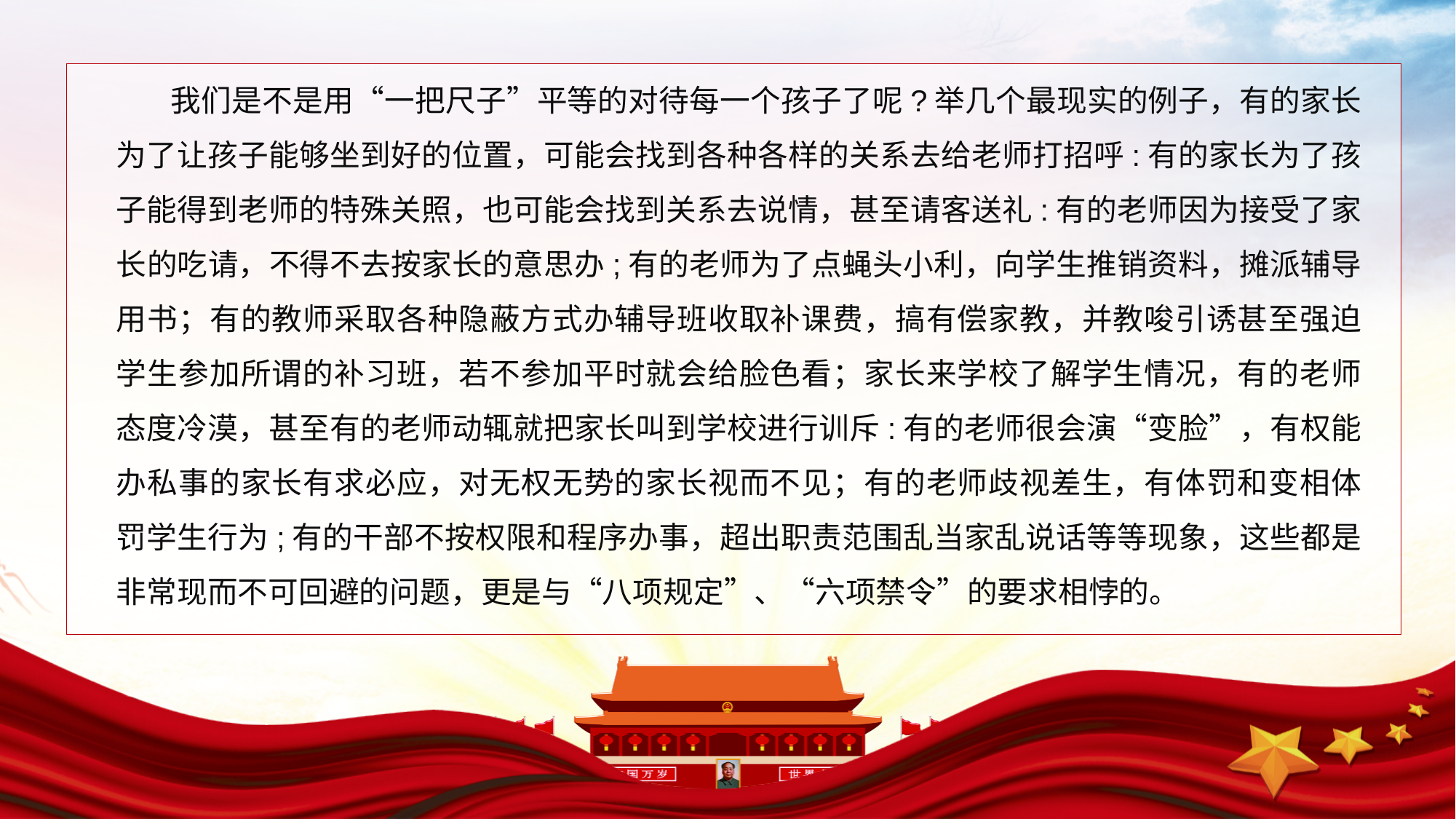

我们是不是用“一把尺子”平等的对待每一个孩子了呢?举几个最现实的例子，有的家长为了让孩子能够坐到好的位置，可能会找到各种各样的关系去给老师打招呼:有的家长为了孩子能得到老师的特殊关照，也可能会找到关系去说情，甚至请客送礼:有的老师因为接受了家长的吃请，不得不去按家长的意思办;有的老师为了点蝇头小利，向学生推销资料，摊派辅导用书；有的教师采取各种隐蔽方式办辅导班收取补课费，搞有偿家教，并教唆引诱甚至强迫学生参加所谓的补习班，若不参加平时就会给脸色看；家长来学校了解学生情况，有的老师态度冷漠，甚至有的老师动辄就把家长叫到学校进行训斥:有的老师很会演“变脸”，有权能办私事的家长有求必应，对无权无势的家长视而不见；有的老师歧视差生，有体罚和变相体罚学生行为;有的干部不按权限和程序办事，超出职责范围乱当家乱说话等等现象，这些都是非常现而不可回避的问题，更是与“八项规定”、“六项禁令”的要求相悖的。